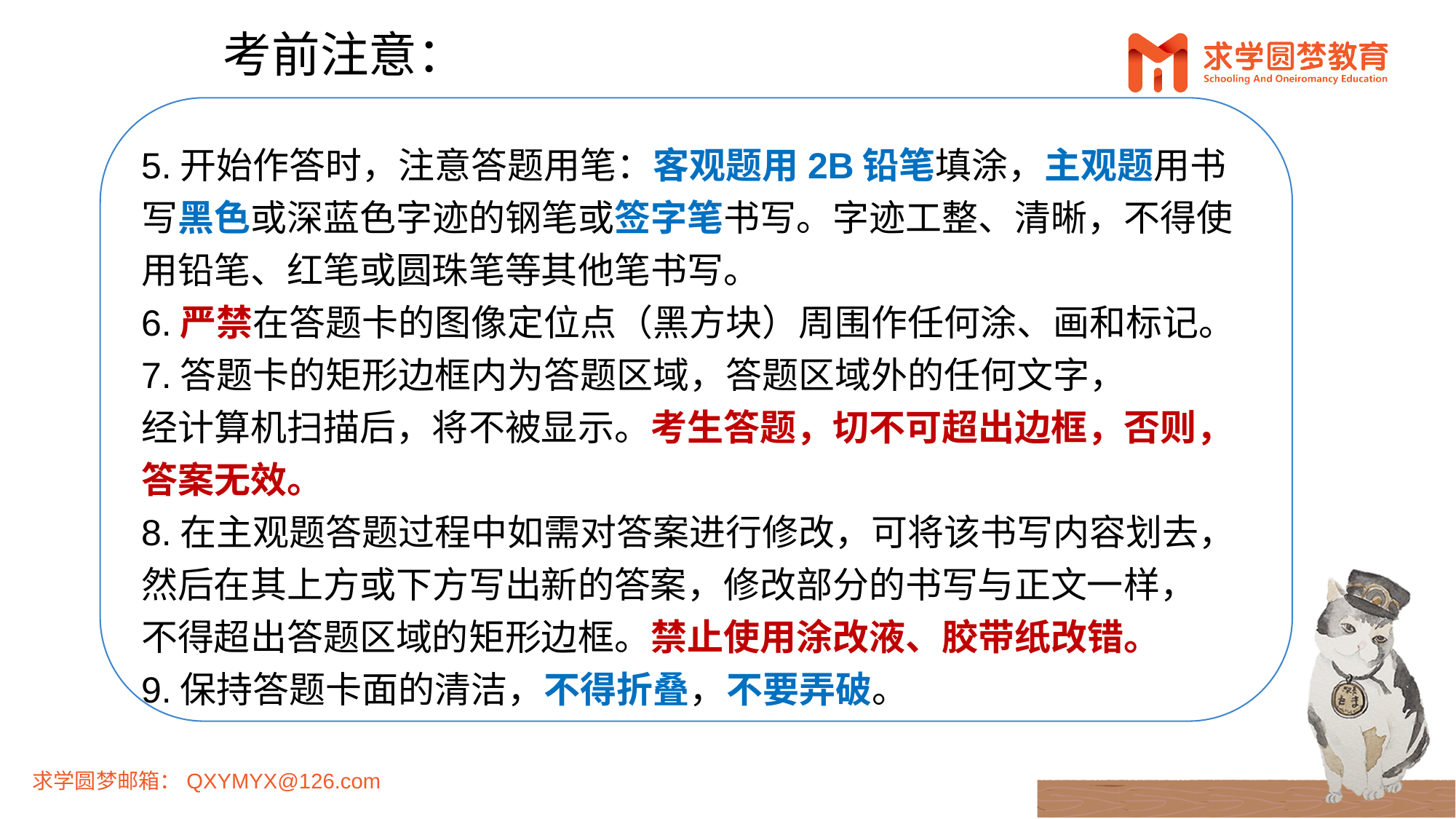

考前注意：
5.开始作答时，注意答题用笔：客观题用2B铅笔填涂，主观题用书写黑色或深蓝色字迹的钢笔或签字笔书写。字迹工整、清晰，不得使用铅笔、红笔或圆珠笔等其他笔书写。
6.严禁在答题卡的图像定位点（黑方块）周围作任何涂、画和标记。
7.答题卡的矩形边框内为答题区域，答题区域外的任何文字，
经计算机扫描后，将不被显示。考生答题，切不可超出边框，否则，
答案无效。
8.在主观题答题过程中如需对答案进行修改，可将该书写内容划去，然后在其上方或下方写出新的答案，修改部分的书写与正文一样，
不得超出答题区域的矩形边框。禁止使用涂改液、胶带纸改错。
9.保持答题卡面的清洁，不得折叠，不要弄破。